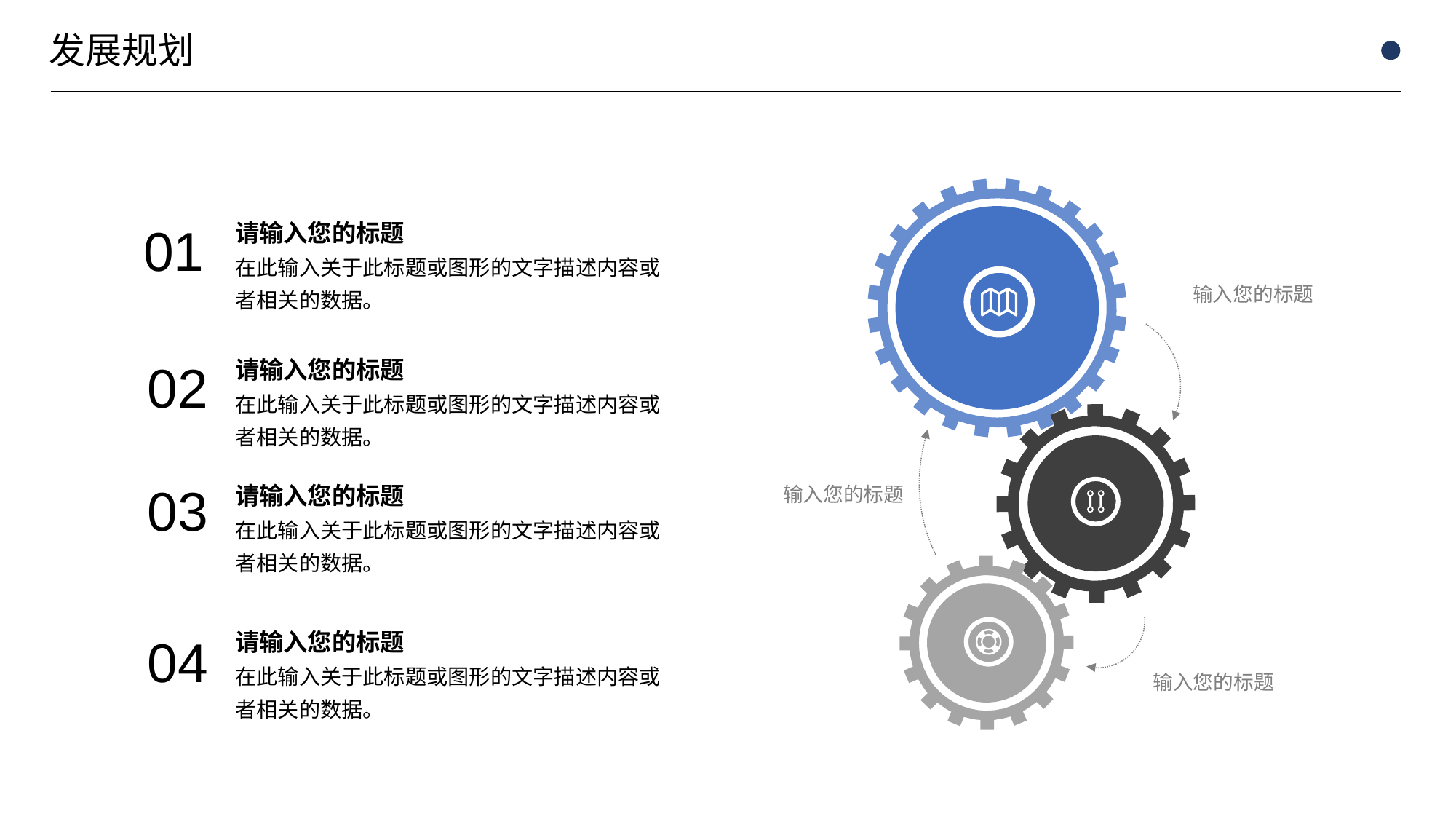

01
请输入您的标题
在此输入关于此标题或图形的文字描述内容或者相关的数据。

输入您的标题
02
请输入您的标题
在此输入关于此标题或图形的文字描述内容或者相关的数据。
输入您的标题
03
请输入您的标题

在此输入关于此标题或图形的文字描述内容或者相关的数据。

请输入您的标题
04
在此输入关于此标题或图形的文字描述内容或者相关的数据。
输入您的标题